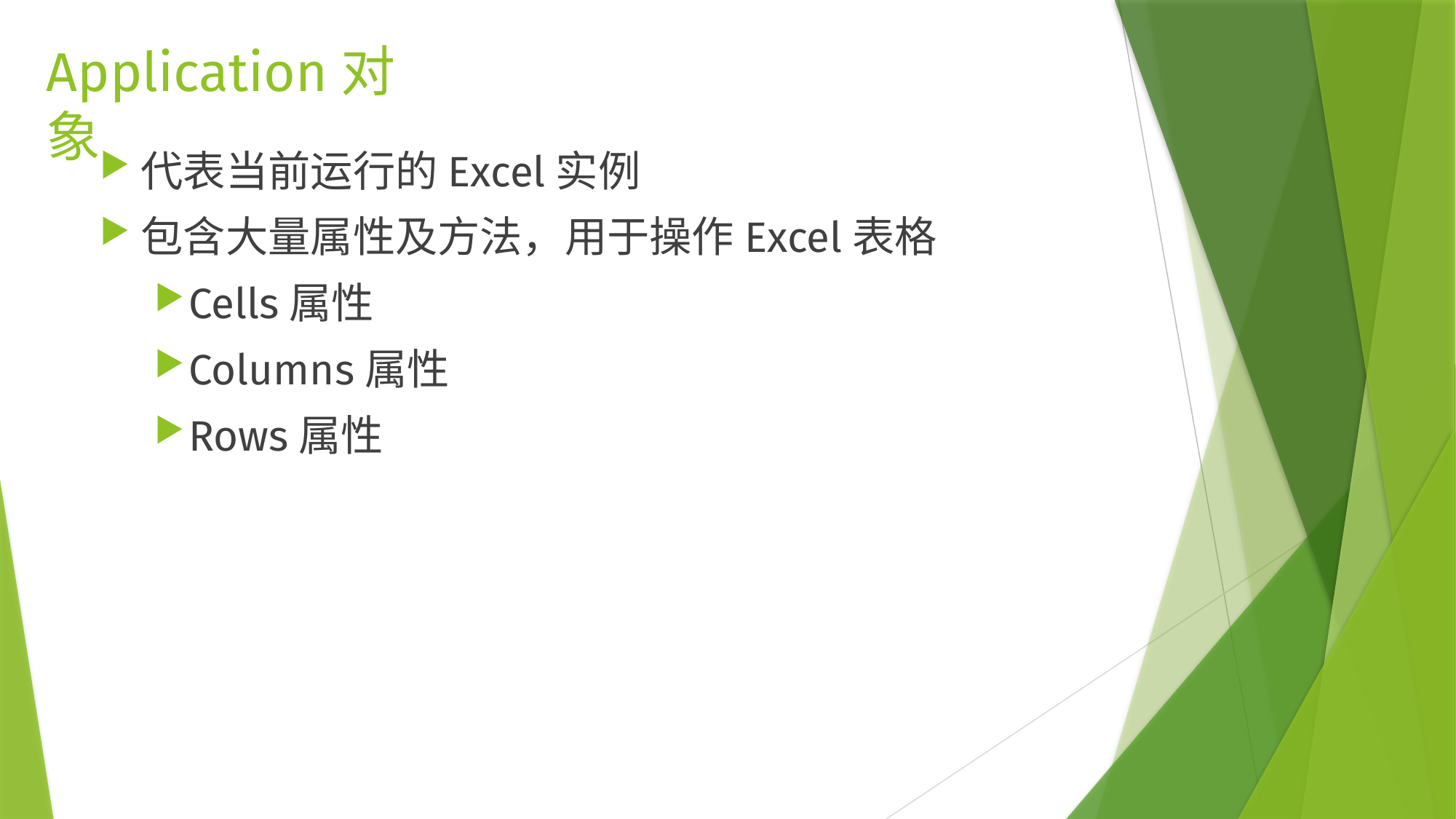

# Application对象
代表当前运行的Excel实例
包含大量属性及方法，用于操作Excel表格
Cells属性
Columns属性
Rows属性